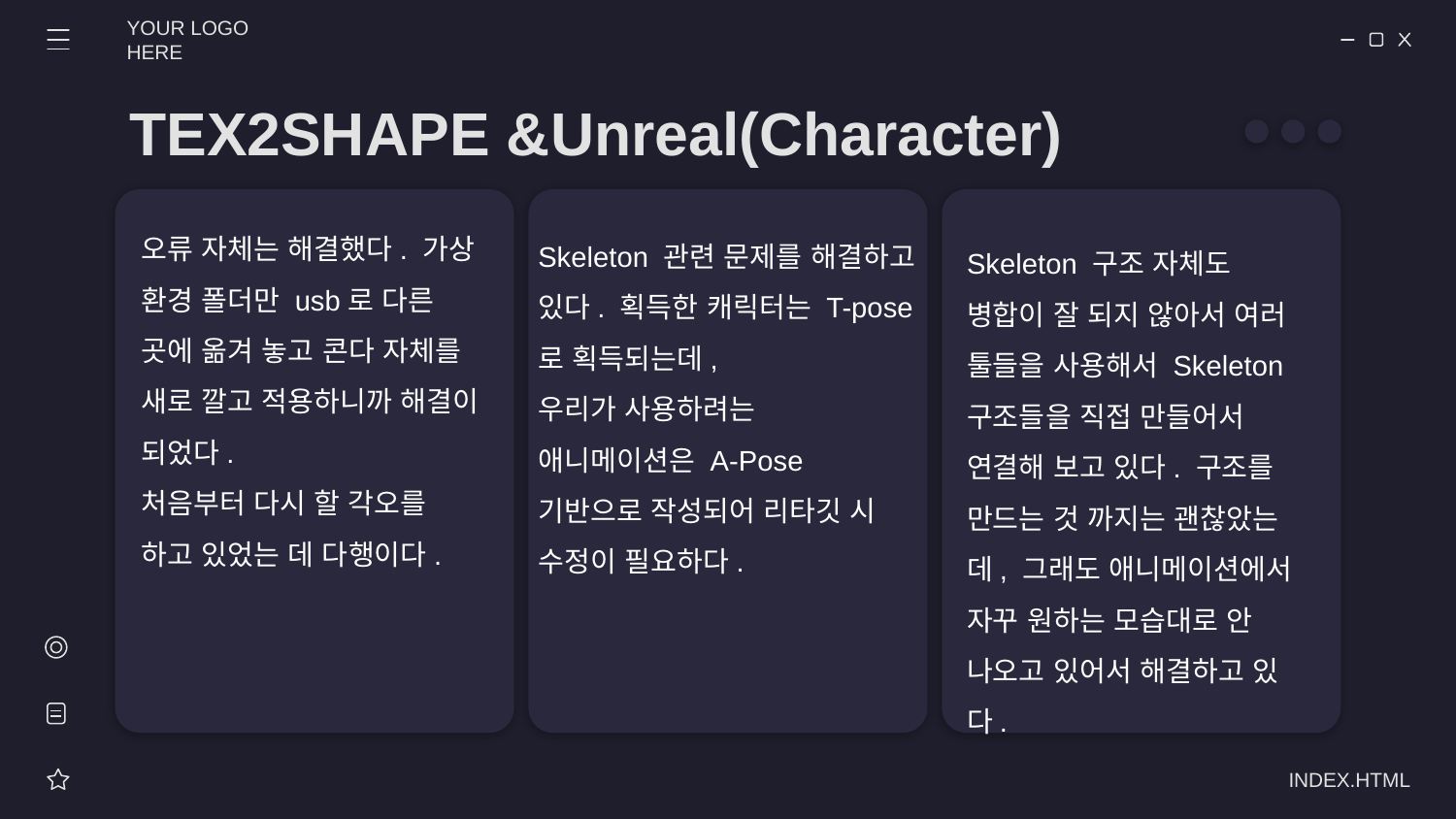

YOUR LOGO HERE

TEX2SHAPE &Unreal(Character)

오류 자체는 해결했다. 가상 환경 폴더만 usb로 다른 곳에 옮겨 놓고 콘다 자체를 새로 깔고 적용하니까 해결이 되었다.
처음부터 다시 할 각오를 하고 있었는 데 다행이다.
Skeleton 관련 문제를 해결하고 있다. 획득한 캐릭터는 T-pose로 획득되는데,
우리가 사용하려는 애니메이션은 A-Pose 기반으로 작성되어 리타깃 시 수정이 필요하다.
Skeleton 구조 자체도 병합이 잘 되지 않아서 여러 툴들을 사용해서 Skeleton 구조들을 직접 만들어서 연결해 보고 있다. 구조를 만드는 것 까지는 괜찮았는데, 그래도 애니메이션에서 자꾸 원하는 모습대로 안 나오고 있어서 해결하고 있다.

INDEX.HTML